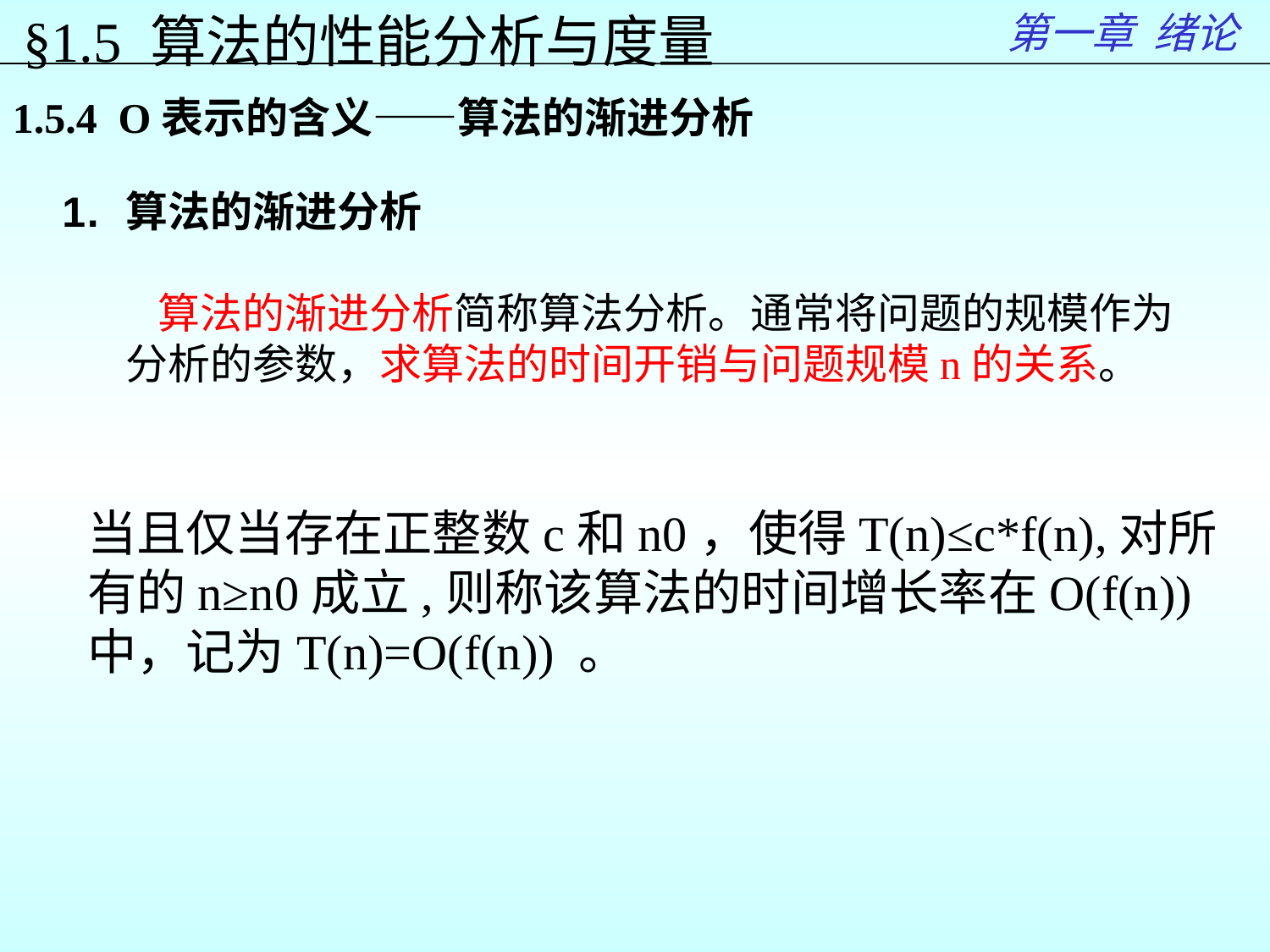

第一章  绪论

§1.5 算法的性能分析与度量
1.5.4  O表示的含义——算法的渐进分析

算法的渐进分析

         算法的渐进分析简称算法分析。通常将问题的规模作为分析的参数，求算法的时间开销与问题规模n的关系。
当且仅当存在正整数c和n0，使得T(n)≤c*f(n),对所有的n≥n0成立,则称该算法的时间增长率在O(f(n))中，记为T(n)=O(f(n)) 。